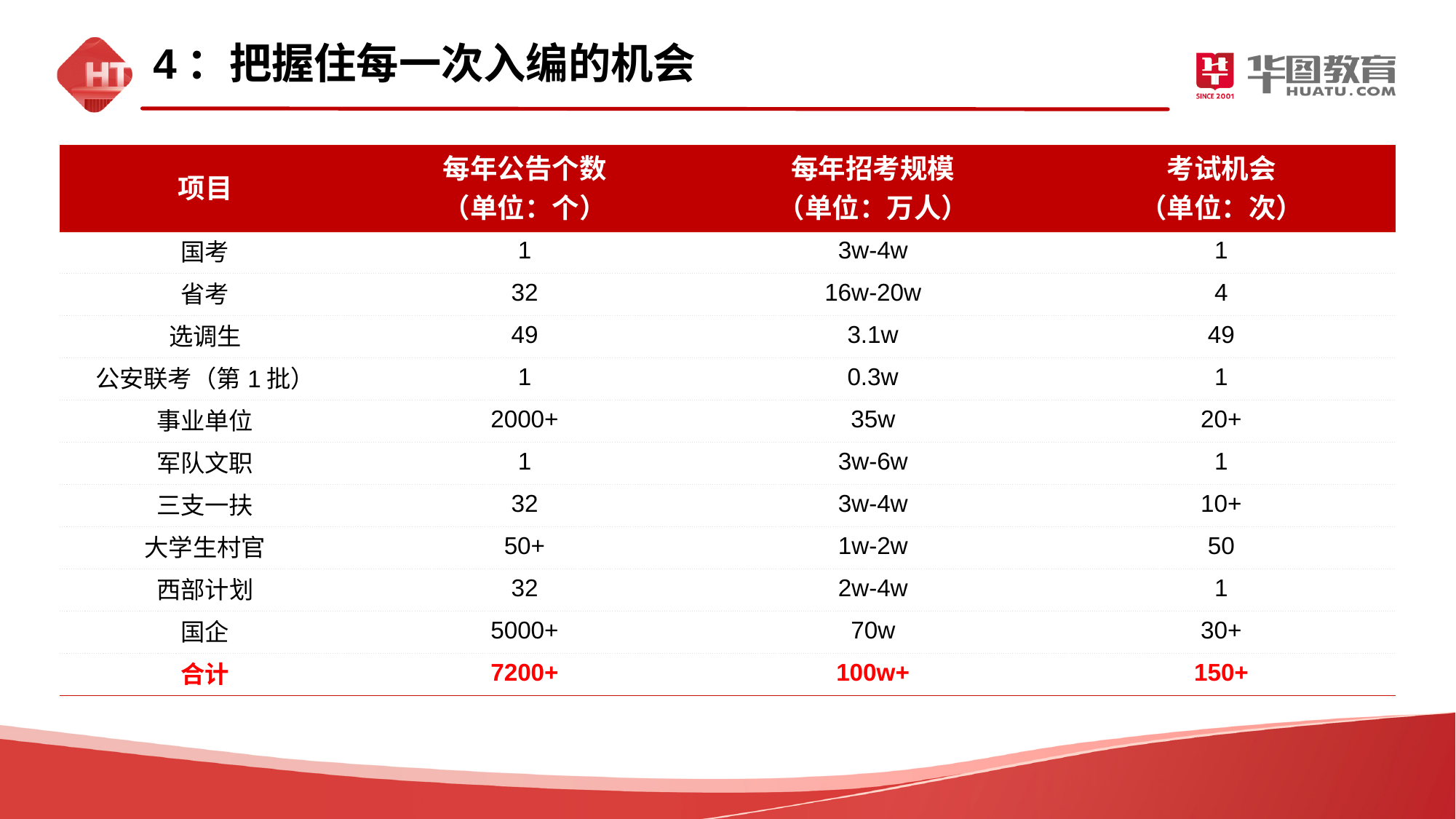

4：把握住每一次入编的机会

| 项目 | 每年公告个数 （单位：个） | 每年招考规模 （单位：万人） | 考试机会 （单位：次） |
| --- | --- | --- | --- |
| 国考 | 1 | 3w-4w | 1 |
| 省考 | 32 | 16w-20w | 4 |
| 选调生 | 49 | 3.1w | 49 |
| 公安联考（第1批） | 1 | 0.3w | 1 |
| 事业单位 | 2000+ | 35w | 20+ |
| 军队文职 | 1 | 3w-6w | 1 |
| 三支一扶 | 32 | 3w-4w | 10+ |
| 大学生村官 | 50+ | 1w-2w | 50 |
| 西部计划 | 32 | 2w-4w | 1 |
| 国企 | 5000+ | 70w | 30+ |
| 合计 | 7200+ | 100w+ | 150+ |